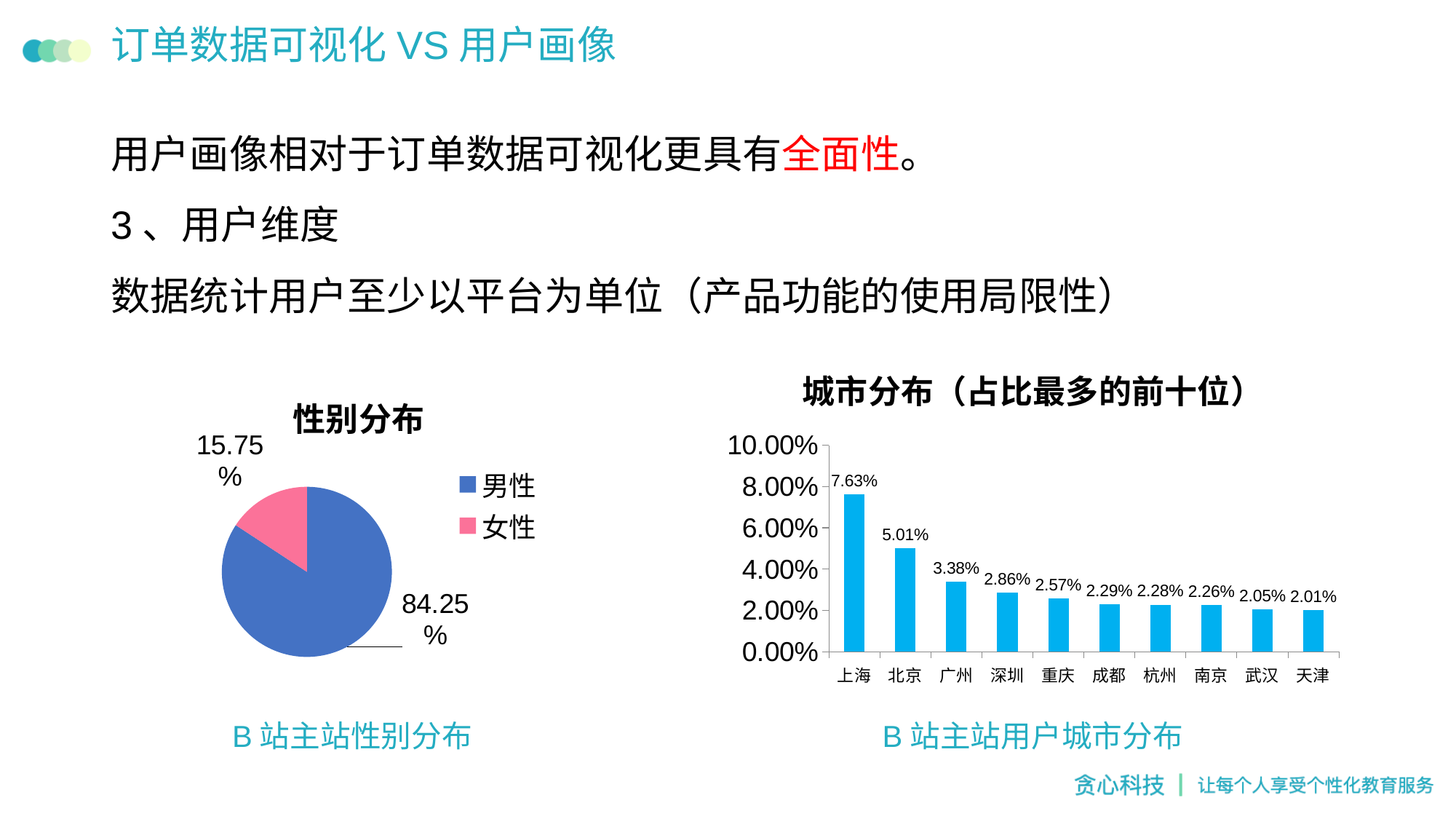

# 订单数据可视化VS用户画像
用户画像相对于订单数据可视化更具有全面性。
3、用户维度
数据统计用户至少以平台为单位（产品功能的使用局限性）

### Chart:

| Category | 城市分布（占比最多的前十位） |
|---|---|
| 上海 | 0.0763 |
| 北京 | 0.0501 |
| 广州 | 0.0338 |
| 深圳 | 0.0286 |
| 重庆 | 0.0257 |
| 成都 | 0.0229 |
| 杭州 | 0.0228 |
| 南京 | 0.0226 |
| 武汉 | 0.0205 |
| 天津 | 0.0201 |

### Chart: 性别分布

| Category | 销售额 |
|---|---|
| 男性 | 0.8425 |
| 女性 | 0.1575 |
B站主站性别分布
B站主站用户城市分布